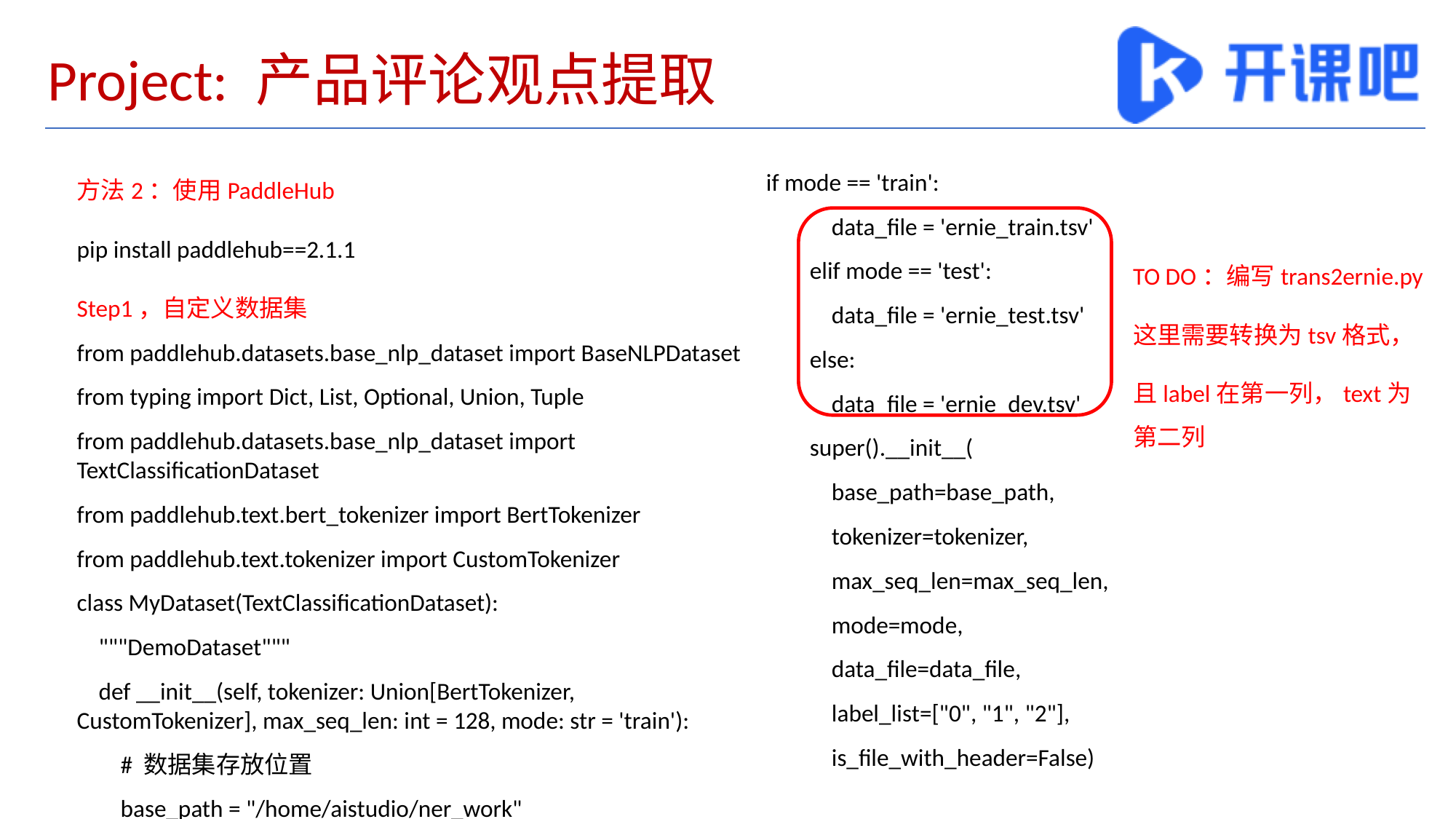

# Project: 产品评论观点提取
方法2：使用PaddleHub
pip install paddlehub==2.1.1
Step1，自定义数据集
from paddlehub.datasets.base_nlp_dataset import BaseNLPDataset
from typing import Dict, List, Optional, Union, Tuple
from paddlehub.datasets.base_nlp_dataset import TextClassificationDataset
from paddlehub.text.bert_tokenizer import BertTokenizer
from paddlehub.text.tokenizer import CustomTokenizer
class MyDataset(TextClassificationDataset):
    """DemoDataset"""
    def __init__(self, tokenizer: Union[BertTokenizer, CustomTokenizer], max_seq_len: int = 128, mode: str = 'train'):
        # 数据集存放位置
        base_path = "/home/aistudio/ner_work"
if mode == 'train':
            data_file = 'ernie_train.tsv'
        elif mode == 'test':
            data_file = 'ernie_test.tsv'
        else:
            data_file = 'ernie_dev.tsv'
        super().__init__(
            base_path=base_path,
            tokenizer=tokenizer,
            max_seq_len=max_seq_len,
            mode=mode,
            data_file=data_file,
            label_list=["0", "1", "2"],
            is_file_with_header=False)

TO DO：编写trans2ernie.py
这里需要转换为tsv格式，
且label在第一列，text为第二列